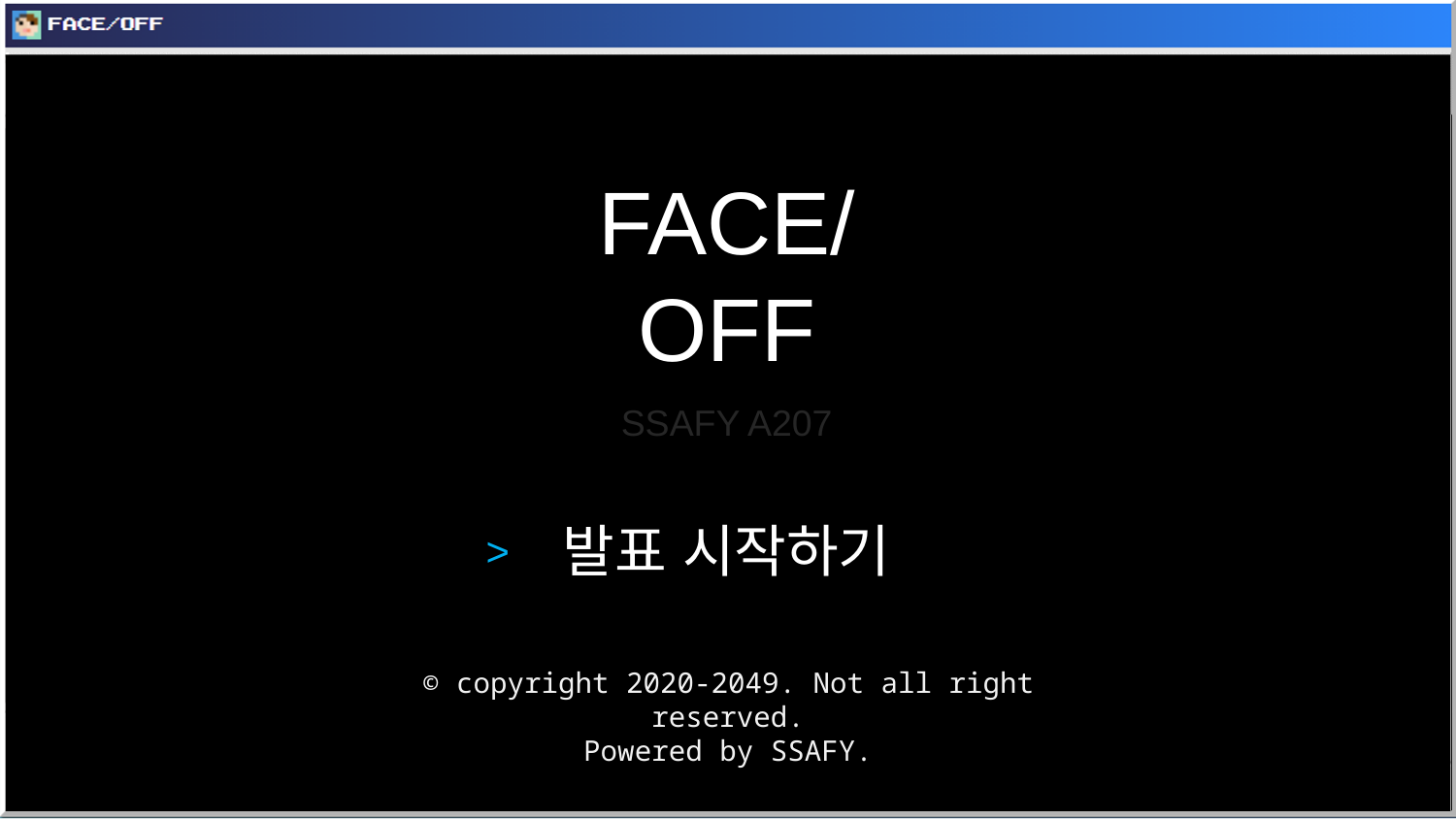

FACE/OFF
SSAFY A207
발표 시작하기
>
© copyright 2020-2049. Not all right reserved.
Powered by SSAFY.